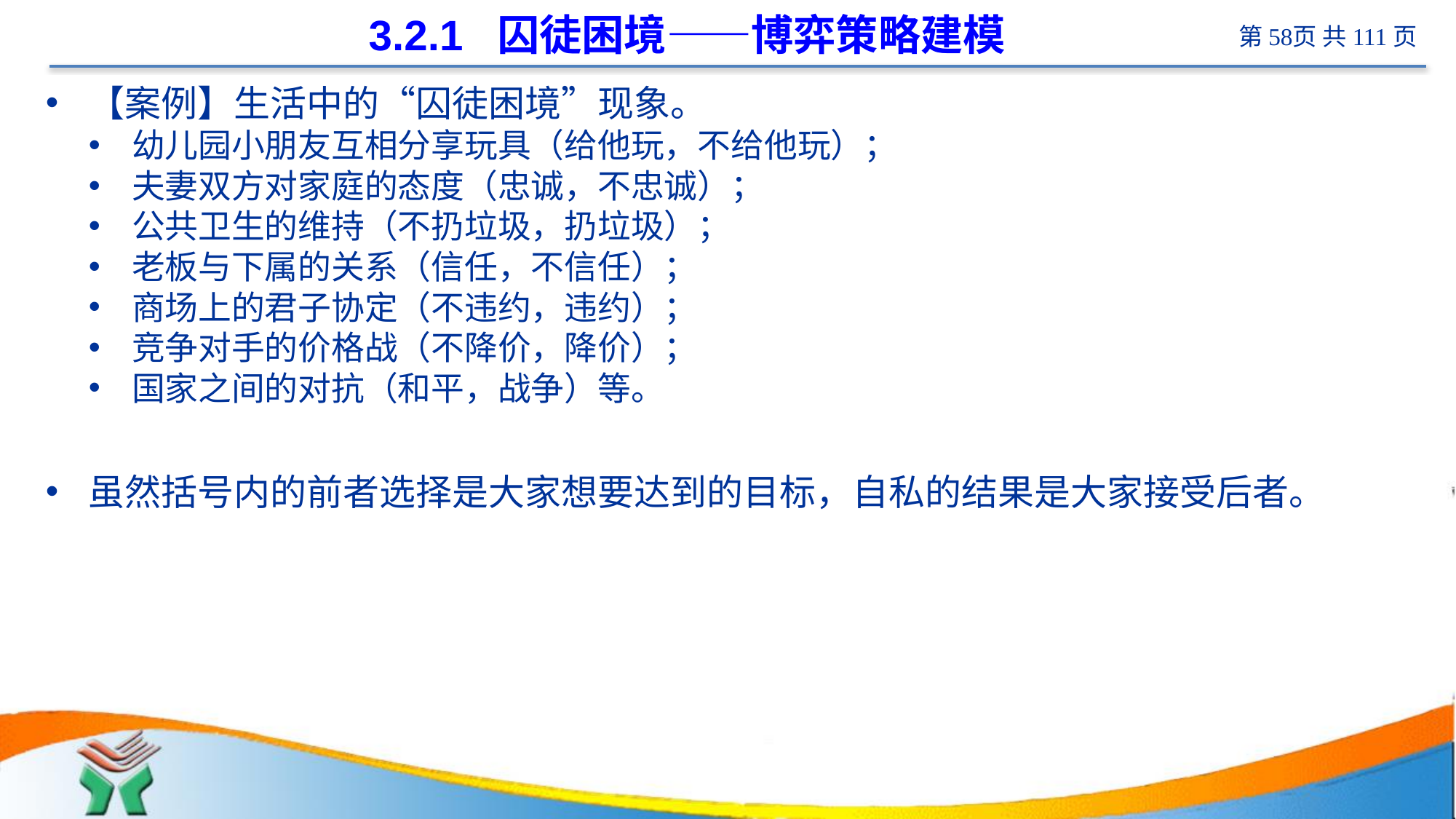

# 3.2.1  囚徒困境——博弈策略建模
【案例】生活中的“囚徒困境”现象。
幼儿园小朋友互相分享玩具（给他玩，不给他玩）；
夫妻双方对家庭的态度（忠诚，不忠诚）；
公共卫生的维持（不扔垃圾，扔垃圾）；
老板与下属的关系（信任，不信任）；
商场上的君子协定（不违约，违约）；
竞争对手的价格战（不降价，降价）；
国家之间的对抗（和平，战争）等。

虽然括号内的前者选择是大家想要达到的目标，自私的结果是大家接受后者。